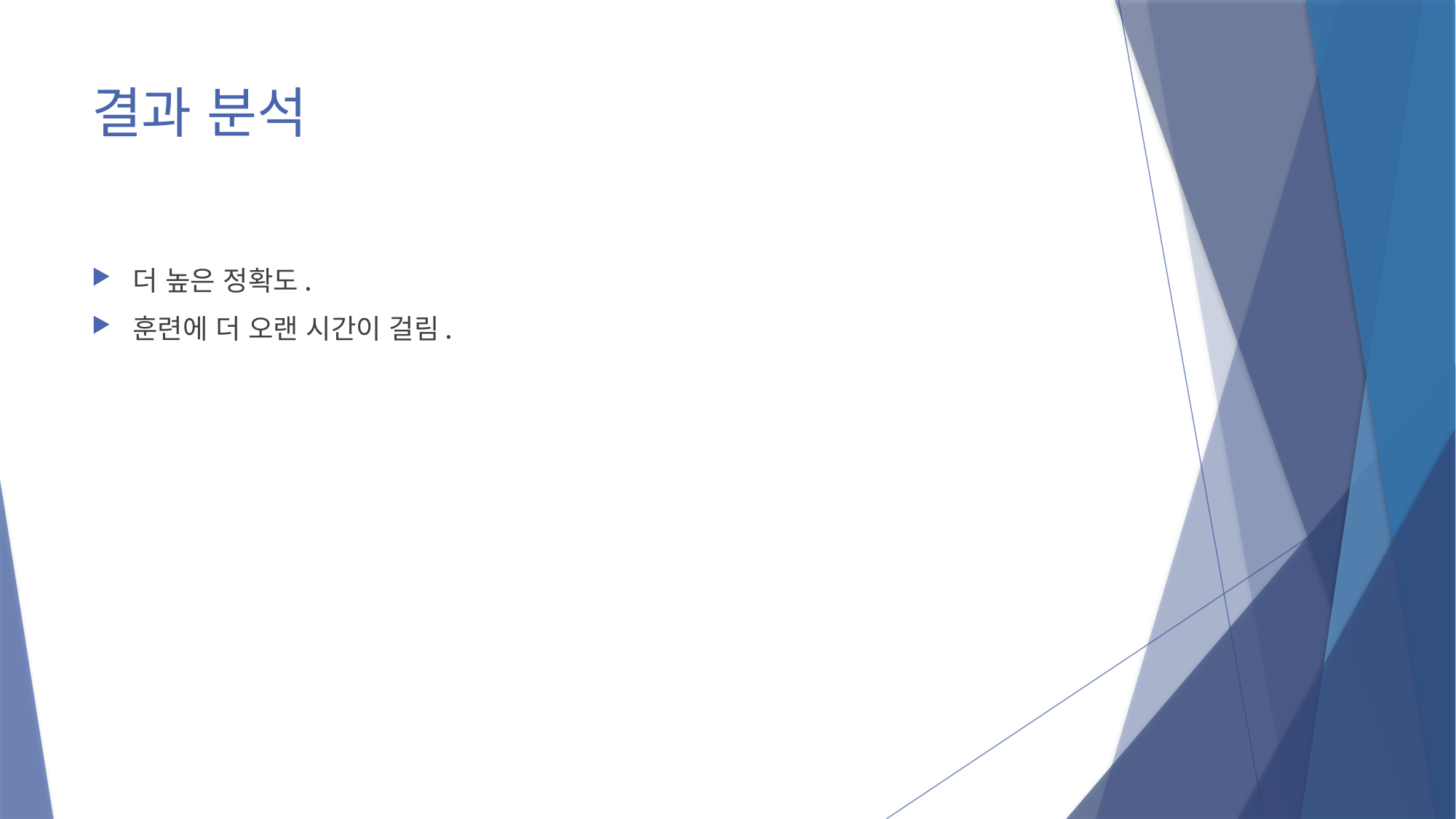

# 결과 분석
더 높은 정확도.
훈련에 더 오랜 시간이 걸림.